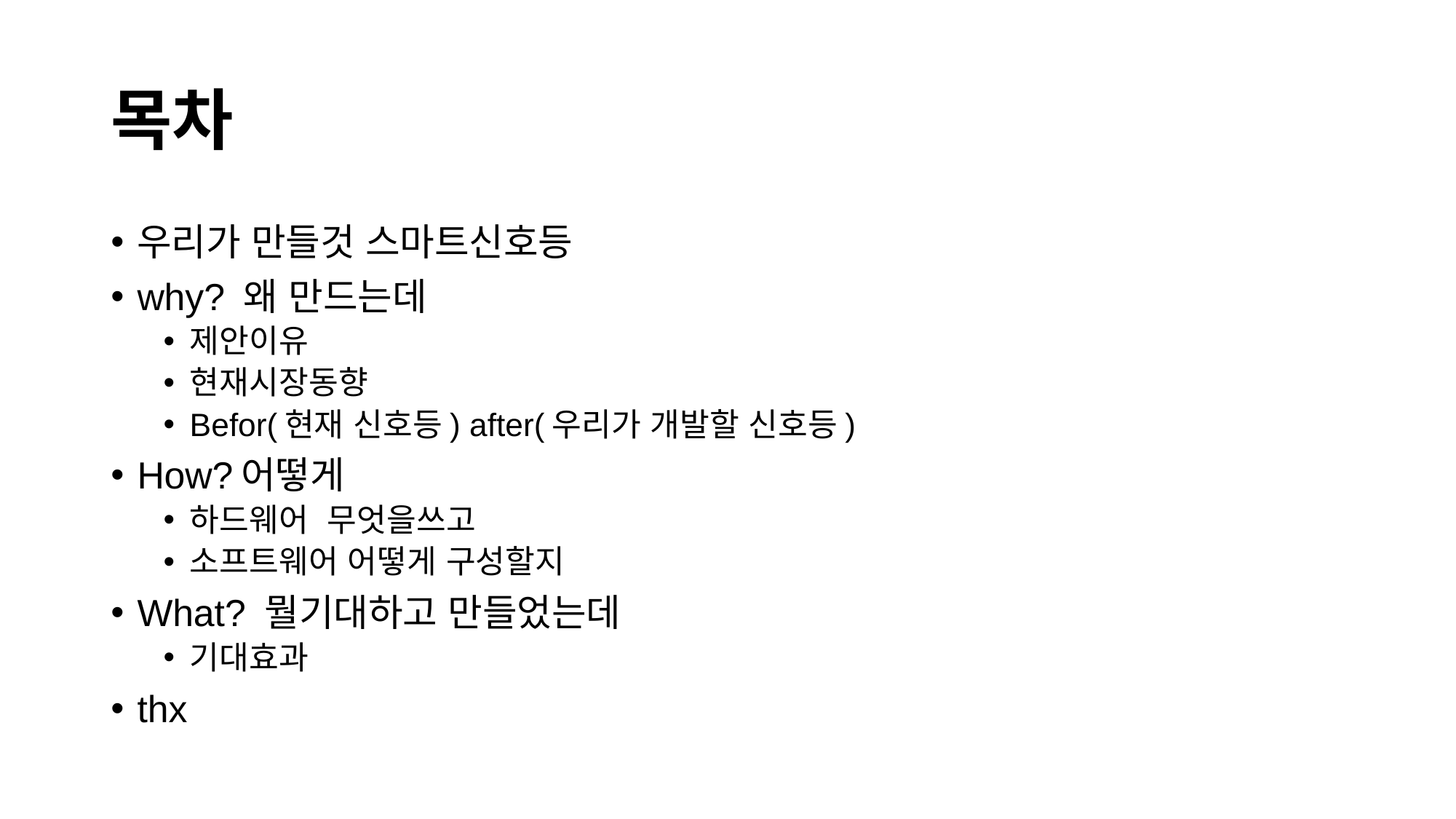

# 목차
우리가 만들것 스마트신호등
why? 왜 만드는데
제안이유
현재시장동향
Befor(현재 신호등) after(우리가 개발할 신호등)
How?어떻게
하드웨어  무엇을쓰고
소프트웨어 어떻게 구성할지
What? 뭘기대하고 만들었는데
기대효과
thx